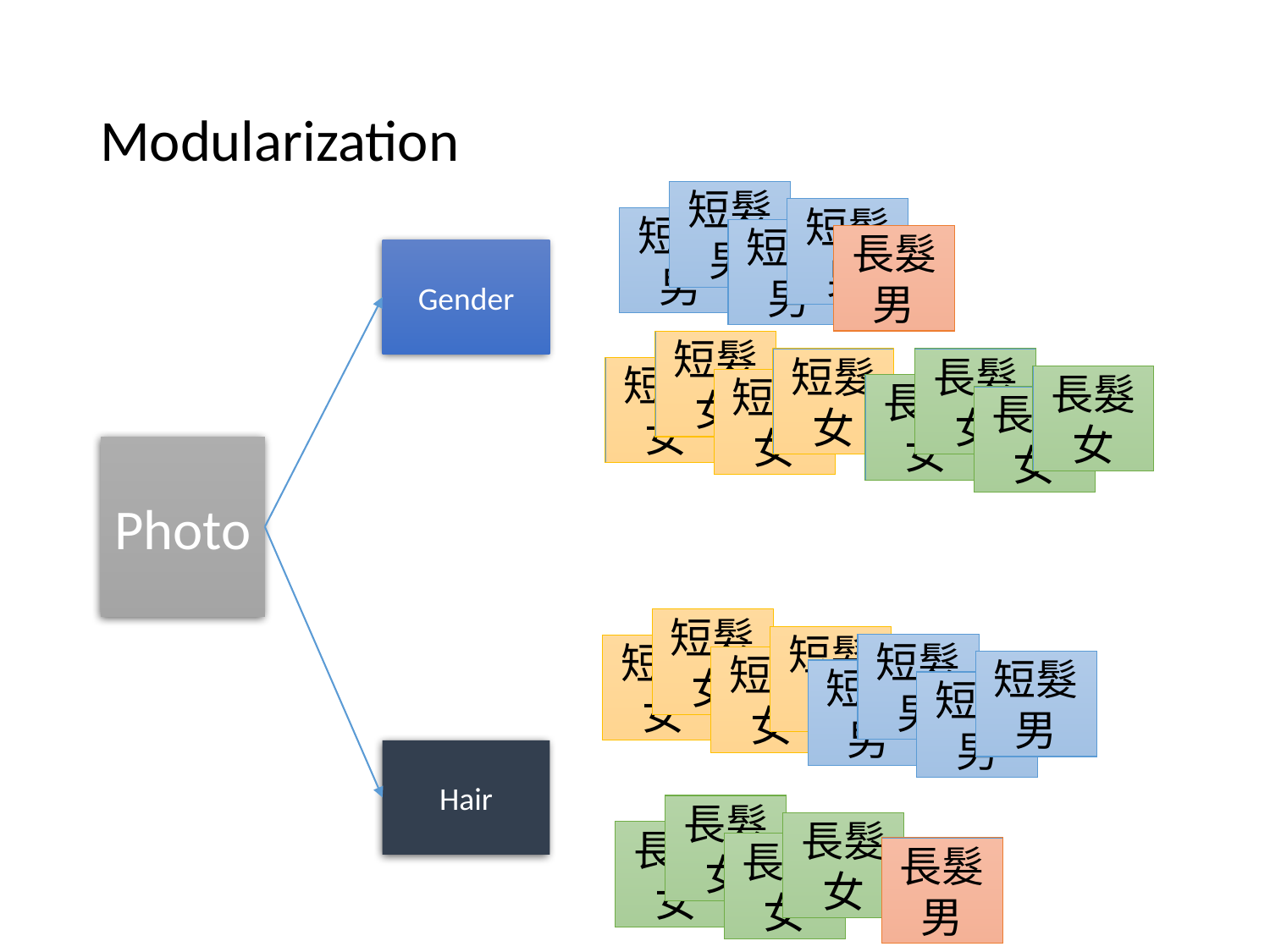

# Modularization
短髮男
短髮男
短髮男
短髮男
長髮男
Gender
短髮女
短髮女
長髮女
短髮女
長髮女
短髮女
長髮女
長髮女
Photo
短髮女
短髮女
短髮男
短髮女
短髮女
短髮男
短髮男
短髮男
Hair
長髮女
長髮女
長髮女
長髮女
長髮男